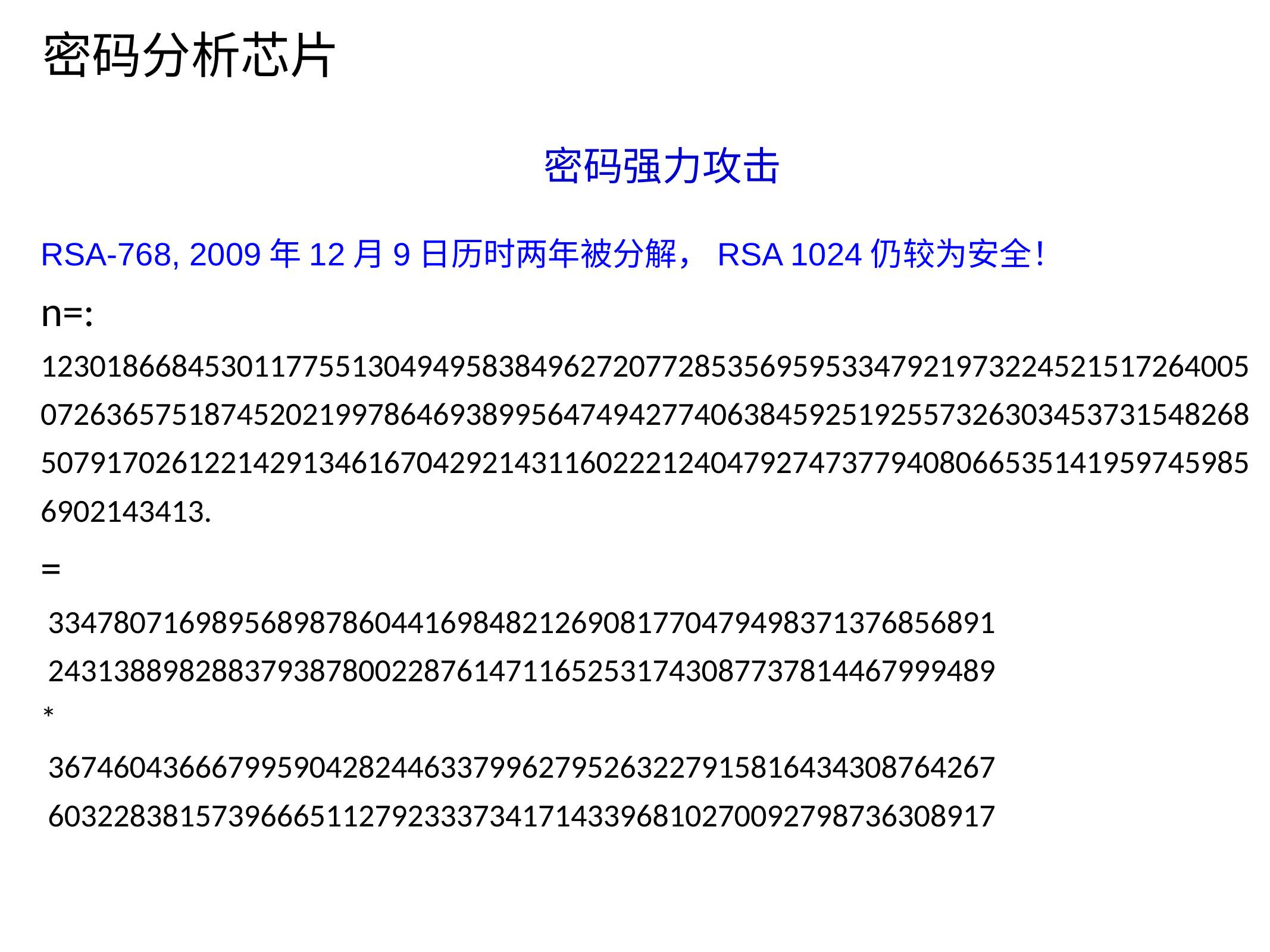

密码分析芯片
密码强力攻击
RSA-768, 2009年12月9日历时两年被分解，RSA 1024仍较为安全！
n=:
12301866845301177551304949583849627207728535695953347921973224521517264005
07263657518745202199786469389956474942774063845925192557326303453731548268
50791702612214291346167042921431160222124047927473779408066535141959745985
6902143413.
=
 3347807169895689878604416984821269081770479498371376856891
 2431388982883793878002287614711652531743087737814467999489
*
 3674604366679959042824463379962795263227915816434308764267
 6032283815739666511279233373417143396810270092798736308917